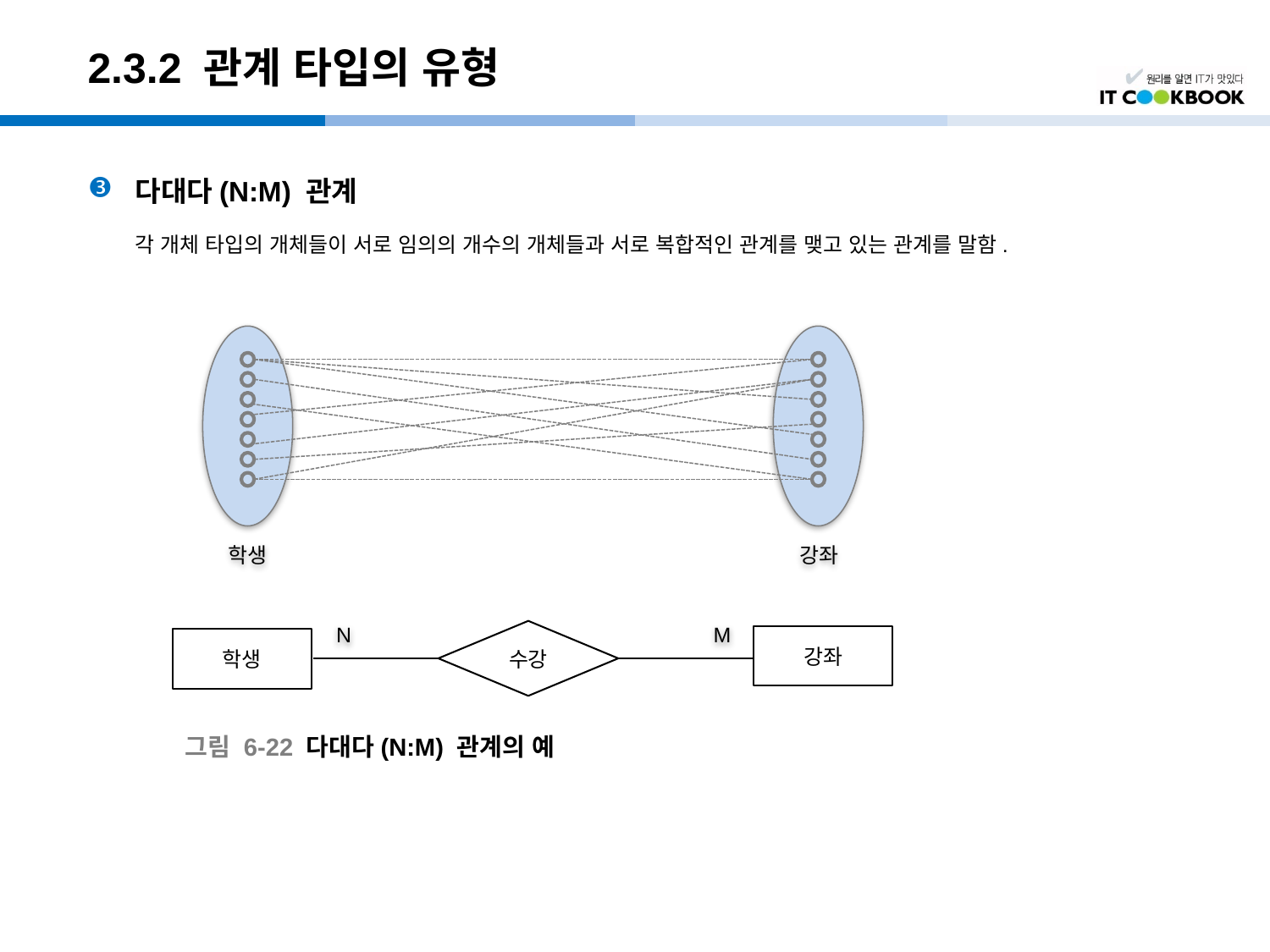

# 2.3.2 관계 타입의 유형
다대다(N:M) 관계
	각 개체 타입의 개체들이 서로 임의의 개수의 개체들과 서로 복합적인 관계를 맺고 있는 관계를 말함.

학생
강좌
N
M
수강
강좌
학생
그림 6-22 다대다(N:M) 관계의 예